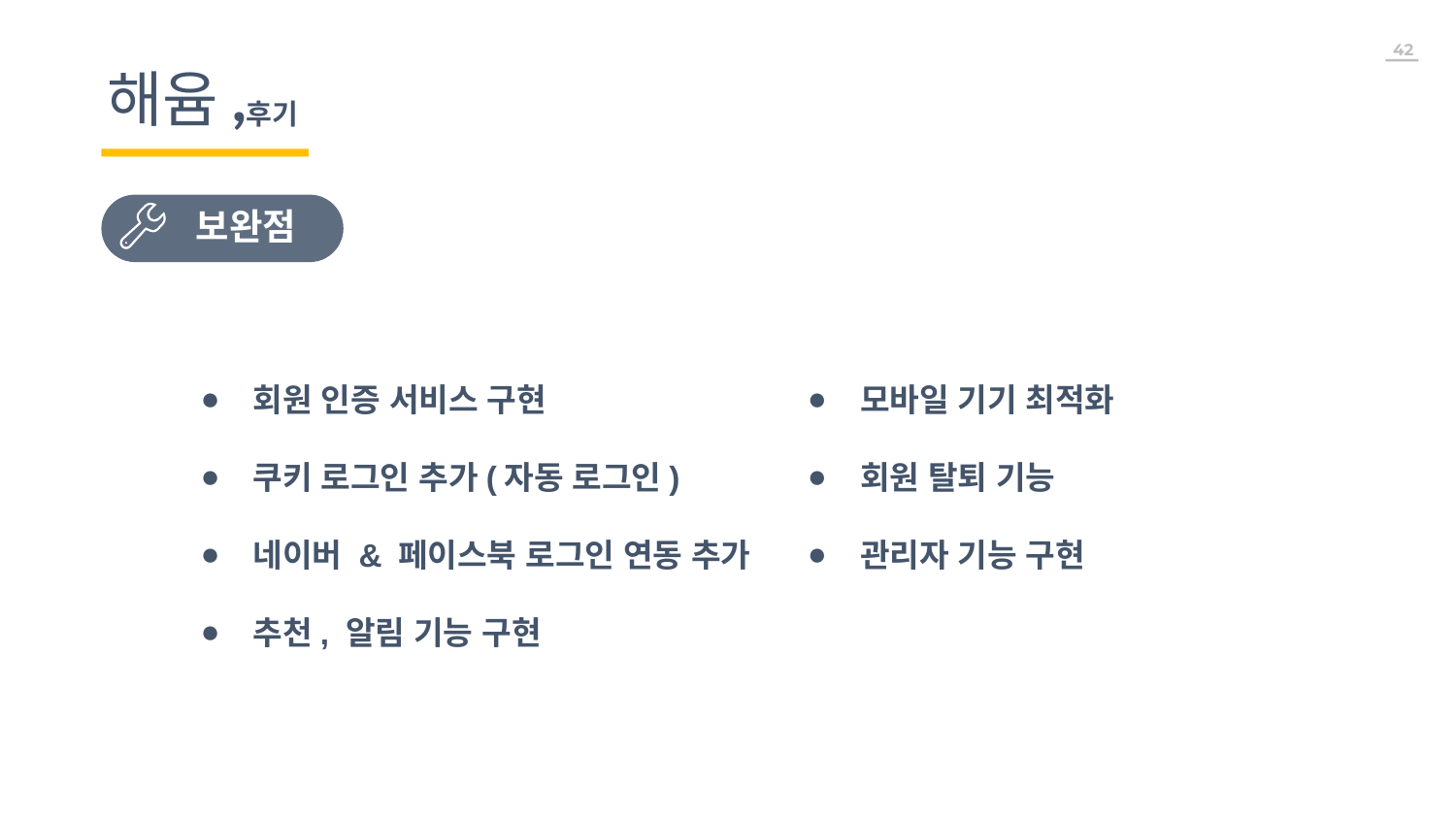

해윰,
후기

보완점

회원 인증 서비스 구현
쿠키 로그인 추가(자동 로그인)
네이버 & 페이스북 로그인 연동 추가
추천, 알림 기능 구현
모바일 기기 최적화
회원 탈퇴 기능
관리자 기능 구현